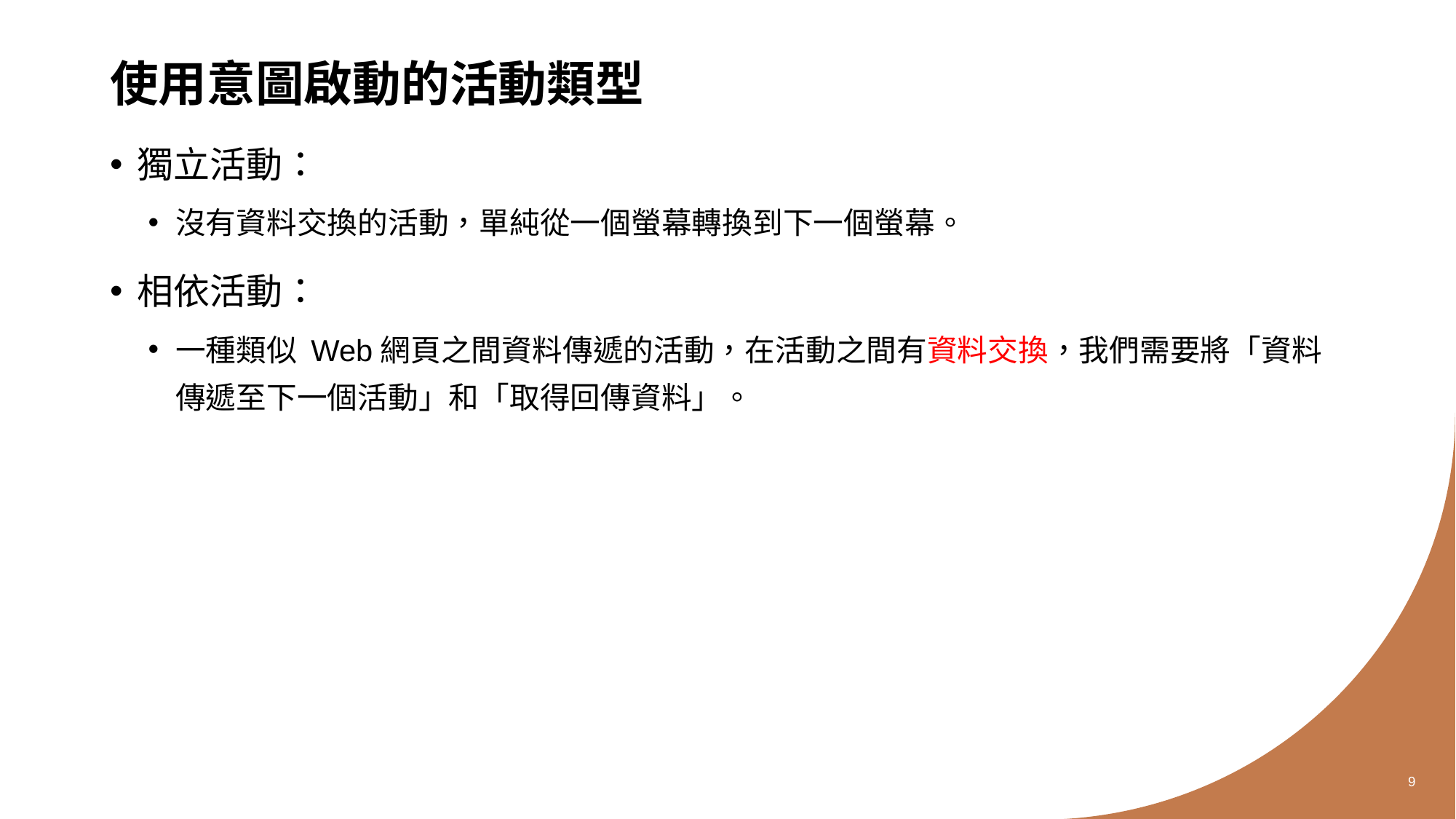

# 使用意圖啟動的活動類型
獨立活動：
沒有資料交換的活動，單純從一個螢幕轉換到下一個螢幕。
相依活動：
一種類似 Web網頁之間資料傳遞的活動，在活動之間有資料交換，我們需要將「資料傳遞至下一個活動」和「取得回傳資料」。
9